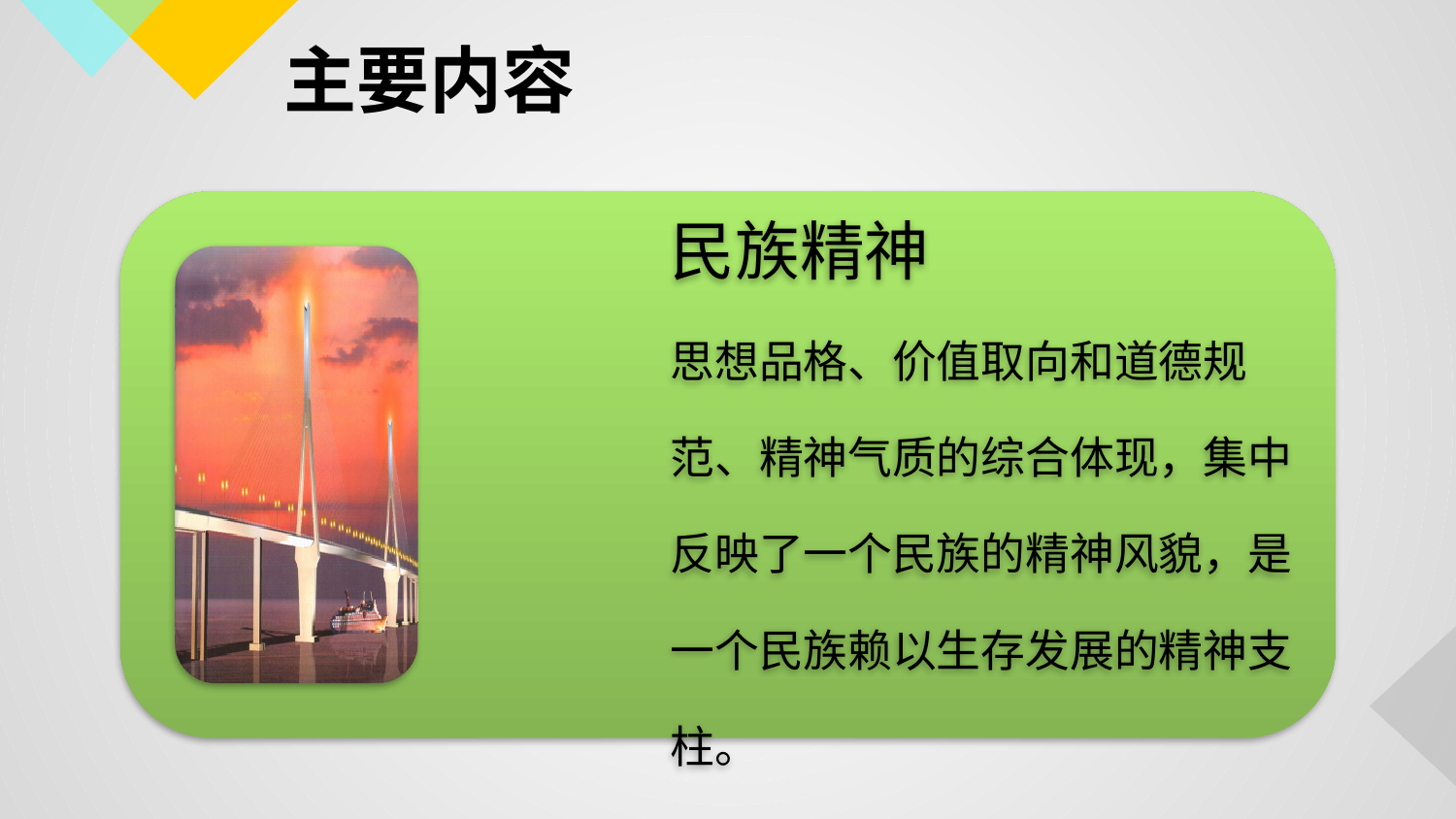

# 主要内容
民族精神
思想品格、价值取向和道德规范、精神气质的综合体现，集中反映了一个民族的精神风貌，是一个民族赖以生存发展的精神支柱。